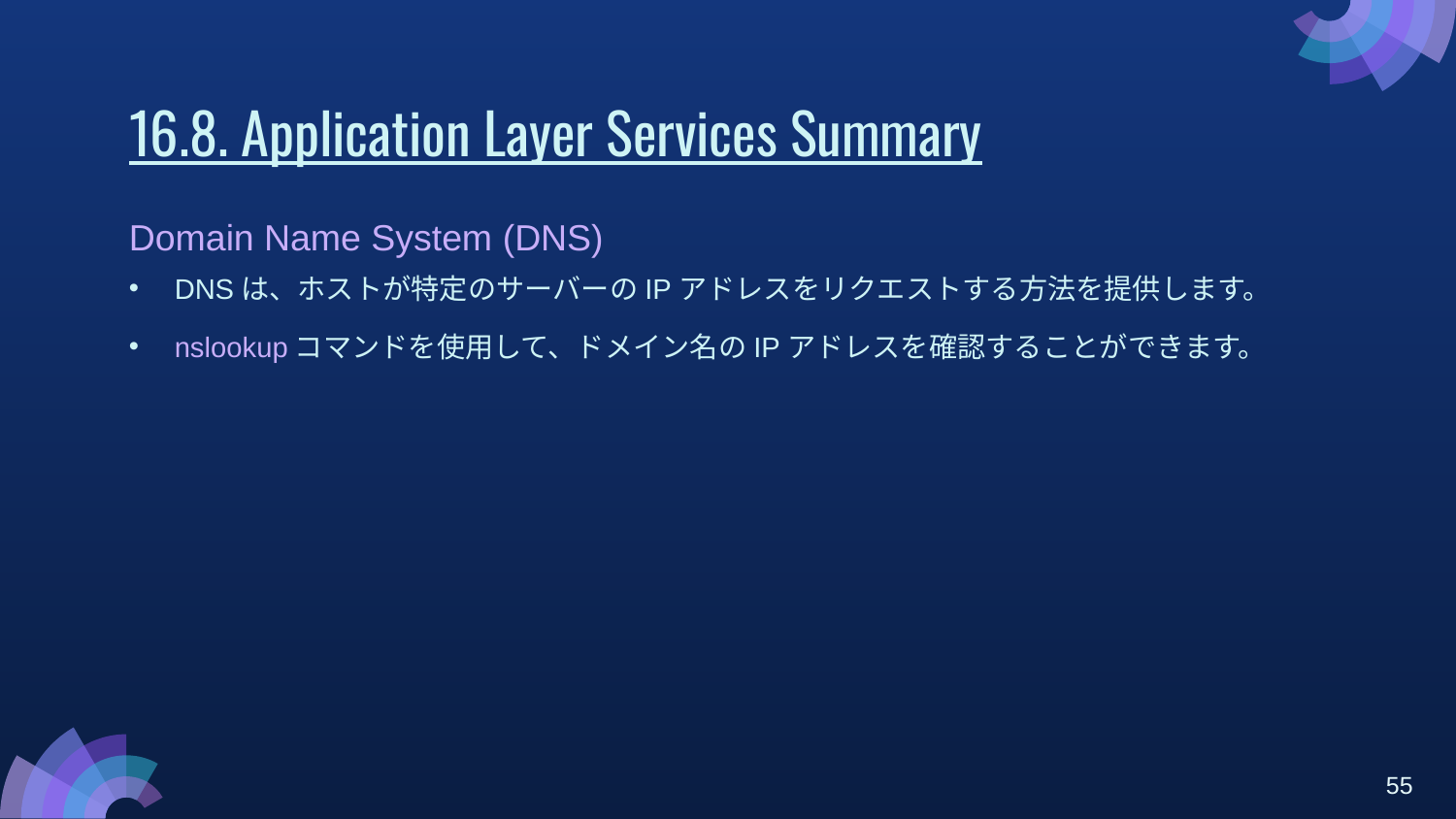

# 16.8. Application Layer Services Summary
Domain Name System (DNS)
DNSは、ホストが特定のサーバーのIPアドレスをリクエストする方法を提供します。
nslookupコマンドを使用して、ドメイン名のIPアドレスを確認することができます。
55